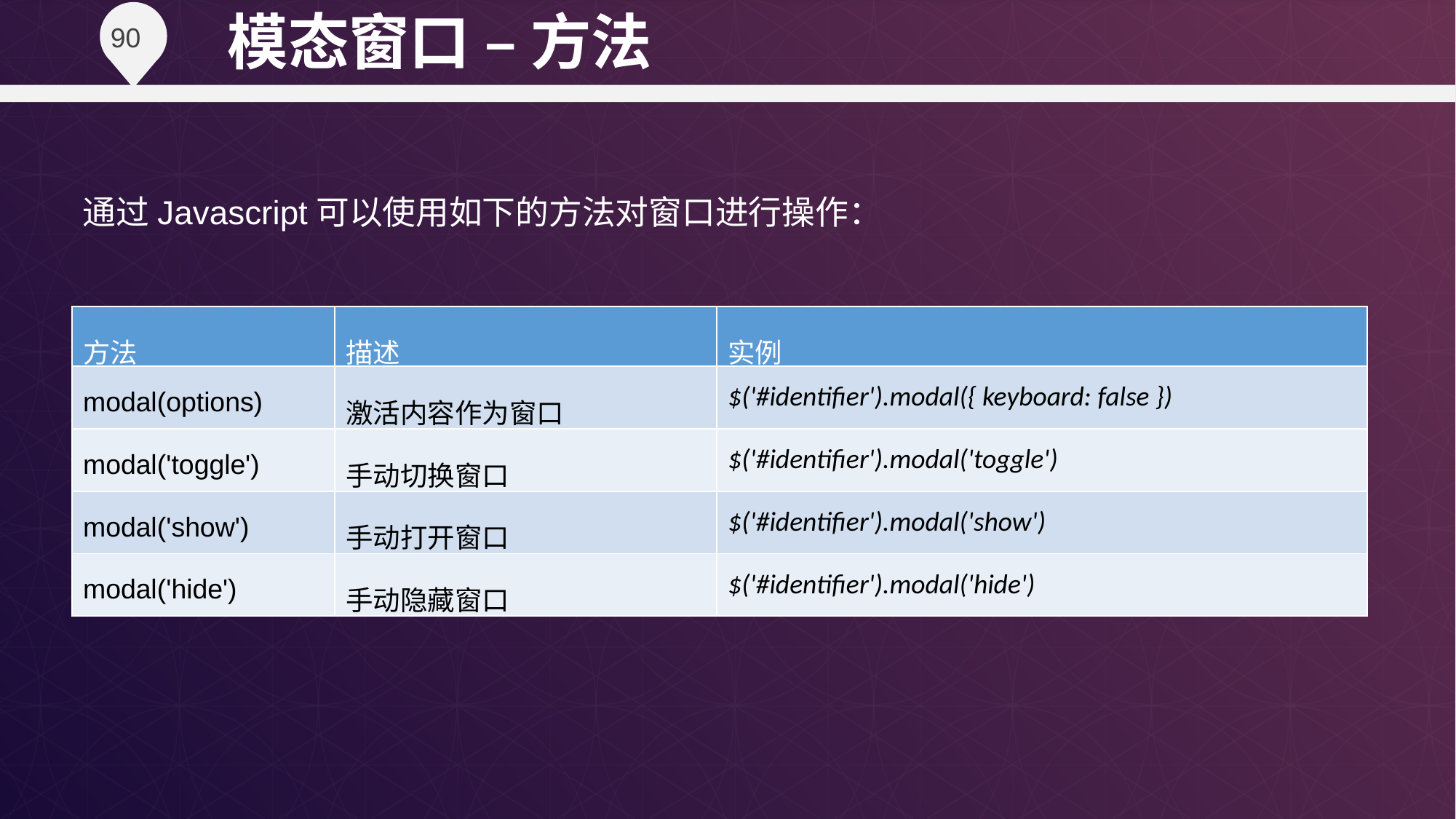

模态窗口 – 方法
通过Javascript可以使用如下的方法对窗口进行操作：
| 方法 | 描述 | 实例 |
| --- | --- | --- |
| modal(options) | 激活内容作为窗口 | $('#identifier').modal({ keyboard: false }) |
| modal('toggle') | 手动切换窗口 | $('#identifier').modal('toggle') |
| modal('show') | 手动打开窗口 | $('#identifier').modal('show') |
| modal('hide') | 手动隐藏窗口 | $('#identifier').modal('hide') |